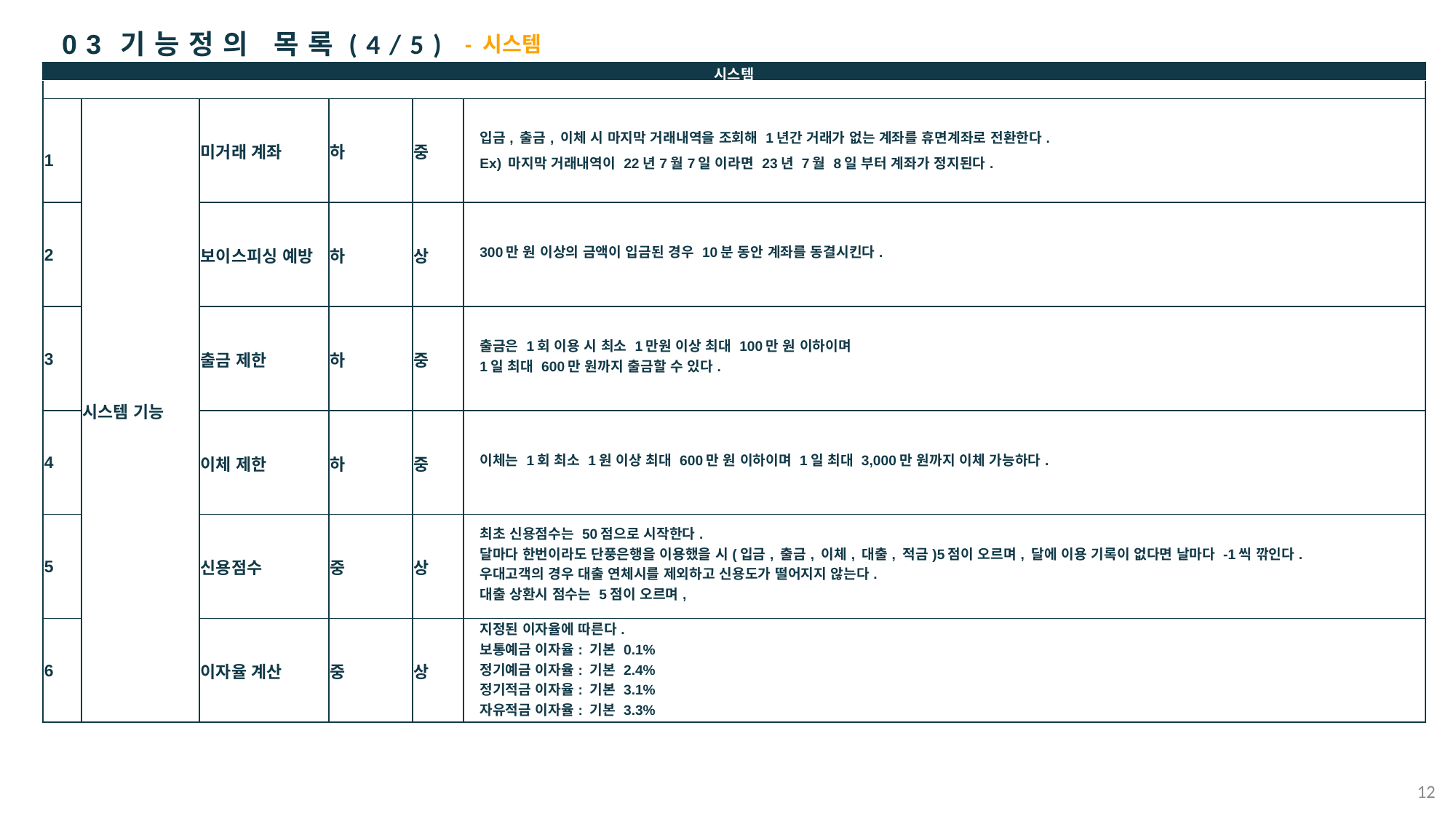

03 기능정의 목록(4/5)
- 시스템
| 시스템 |  |  |  |  |  |
| --- | --- | --- | --- | --- | --- |
| 번호 | 시스템 기능 | 시스템 관련 기능 | 우선 순위 | 중요도 | 기능 정의 |
| 1 | 시스템 기능 | 미거래 계좌 | 하 | 중 | 입금, 출금, 이체 시 마지막 거래내역을 조회해 1년간 거래가 없는 계좌를 휴면계좌로 전환한다. Ex) 마지막 거래내역이 22년7월7일 이라면 23년 7월 8일 부터 계좌가 정지된다. |
| 2 |  | 보이스피싱 예방 | 하 | 상 | 300만 원 이상의 금액이 입금된 경우 10분 동안 계좌를 동결시킨다. |
| 3 |  | 출금 제한 | 하 | 중 | 출금은 1회 이용 시 최소 1만원 이상 최대 100만 원 이하이며 1일 최대 600만 원까지 출금할 수 있다. |
| 4 |  | 이체 제한 | 하 | 중 | 이체는 1회 최소 1원 이상 최대 600만 원 이하이며 1일 최대 3,000만 원까지 이체 가능하다. |
| 5 |  | 신용점수 | 중 | 상 | 최초 신용점수는 50점으로 시작한다. 달마다 한번이라도 단풍은행을 이용했을 시(입금, 출금, 이체, 대출, 적금)5점이 오르며, 달에 이용 기록이 없다면 날마다 -1씩 깎인다. 우대고객의 경우 대출 연체시를 제외하고 신용도가 떨어지지 않는다. 대출 상환시 점수는 5점이 오르며, |
| 6 |  | 이자율 계산 | 중 | 상 | 지정된 이자율에 따른다. 보통예금 이자율: 기본 0.1% 정기예금 이자율: 기본 2.4% 정기적금 이자율: 기본 3.1% 자유적금 이자율: 기본 3.3% |
12